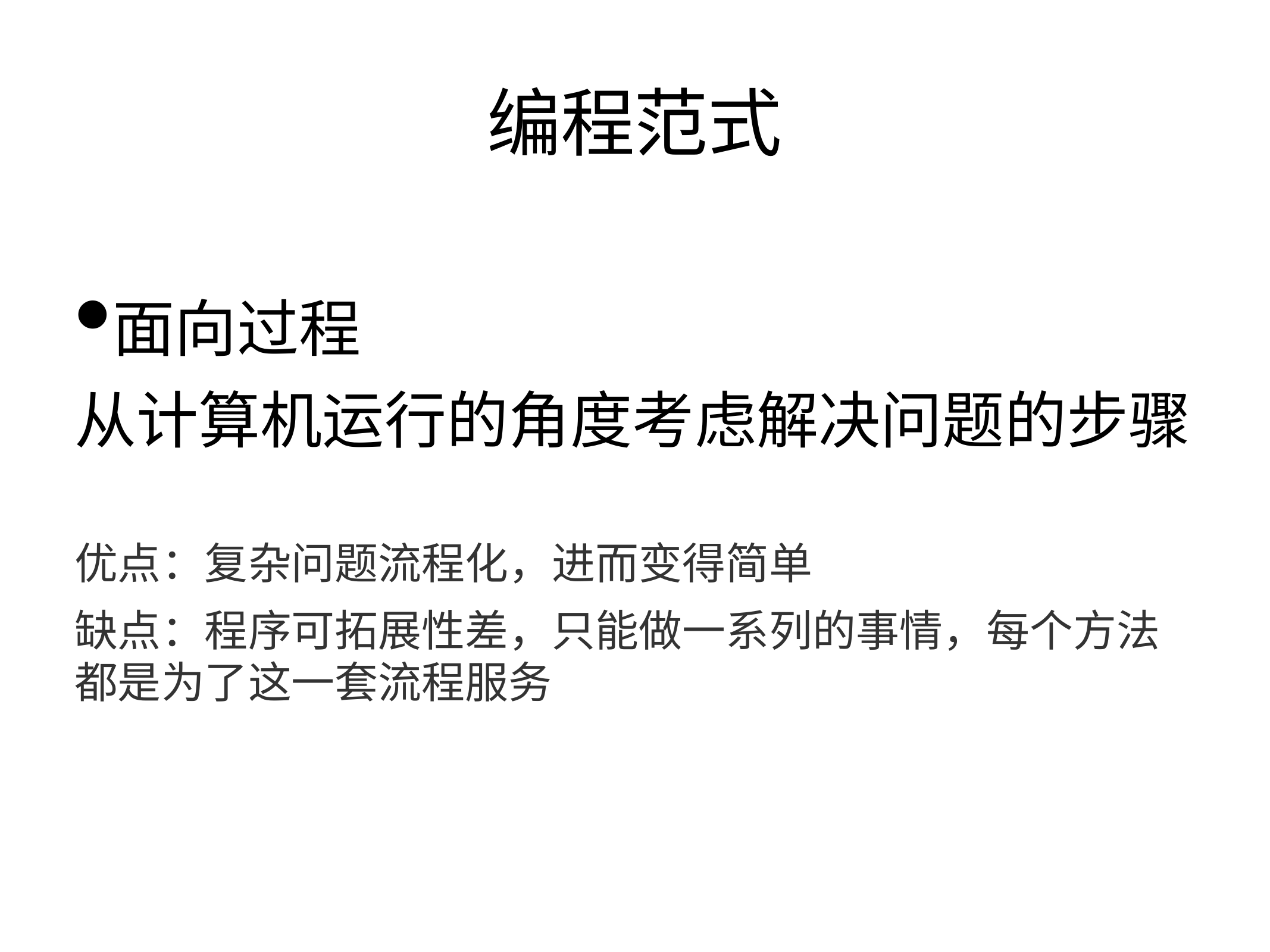

# 编程范式
面向过程
从计算机运行的角度考虑解决问题的步骤

优点：复杂问题流程化，进而变得简单
缺点：程序可拓展性差，只能做一系列的事情，每个方法都是为了这一套流程服务